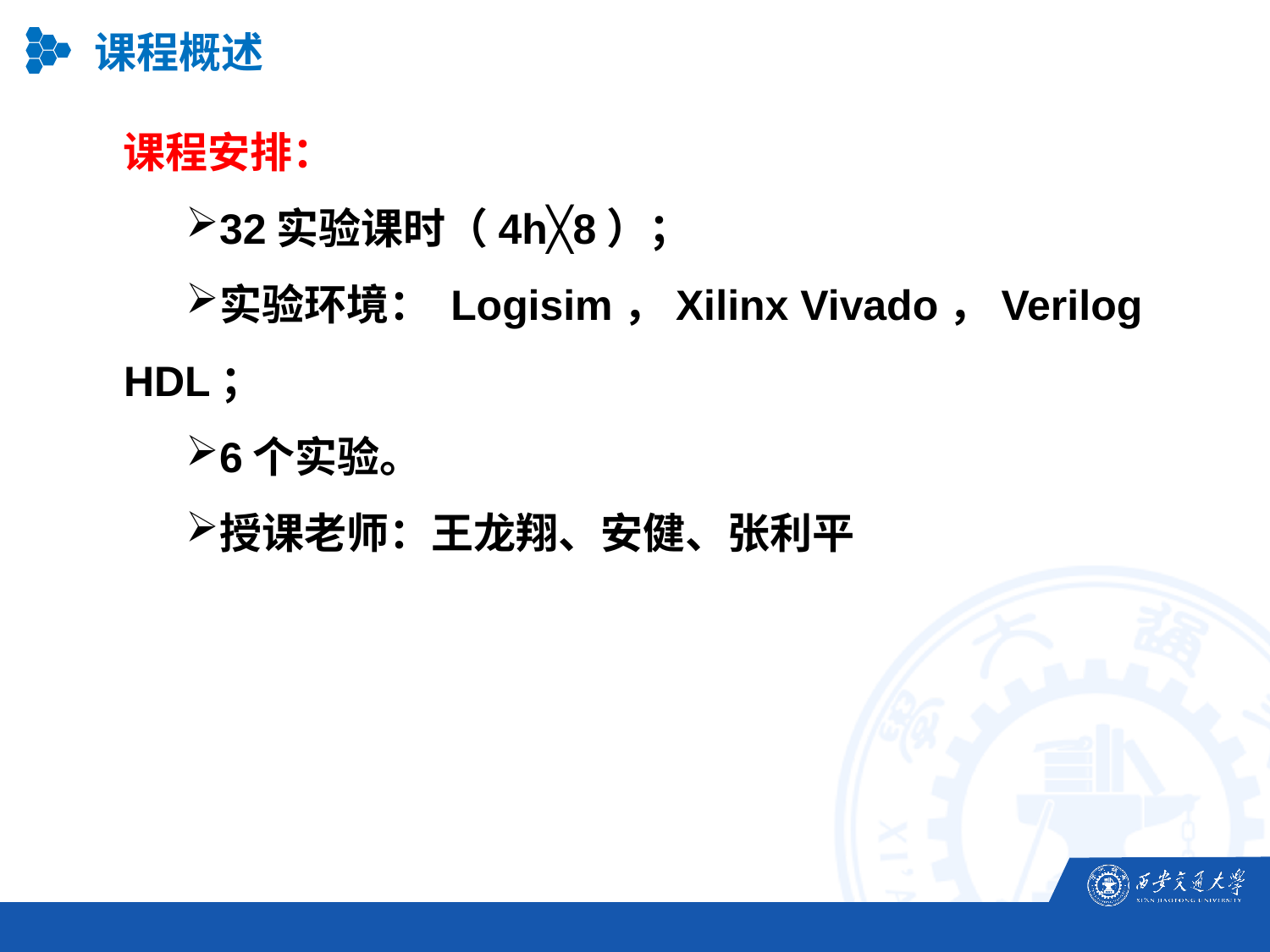

课程概述
课程安排：
32实验课时（4h╳8）；
实验环境： Logisim，Xilinx Vivado，Verilog HDL；
6个实验。
授课老师：王龙翔、安健、张利平